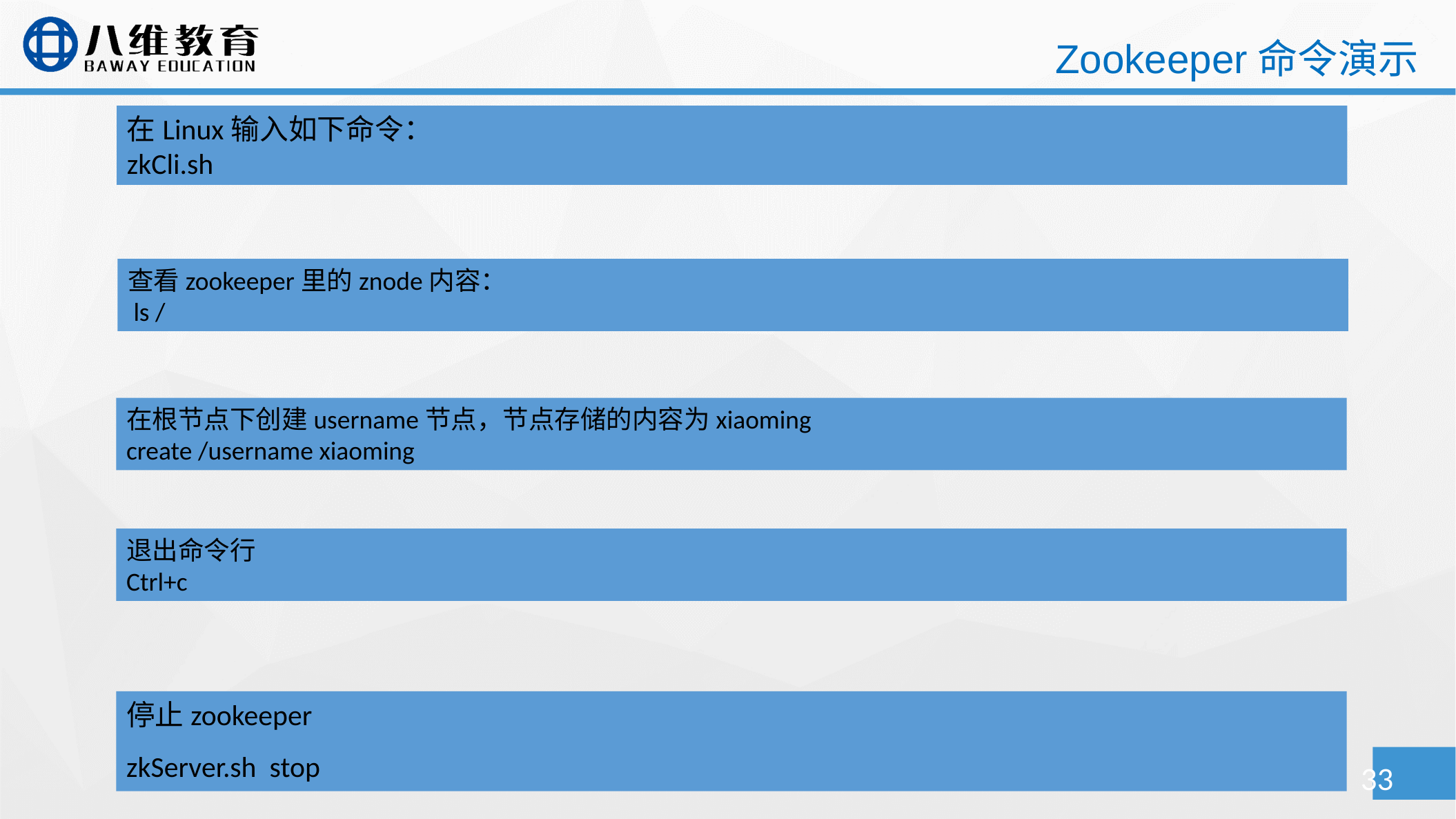

Zookeeper命令演示
在Linux输入如下命令：
zkCli.sh
查看zookeeper里的znode内容：
 ls /
在根节点下创建username节点，节点存储的内容为xiaoming
create /username xiaoming
退出命令行
Ctrl+c
停止zookeeper
zkServer.sh  stop